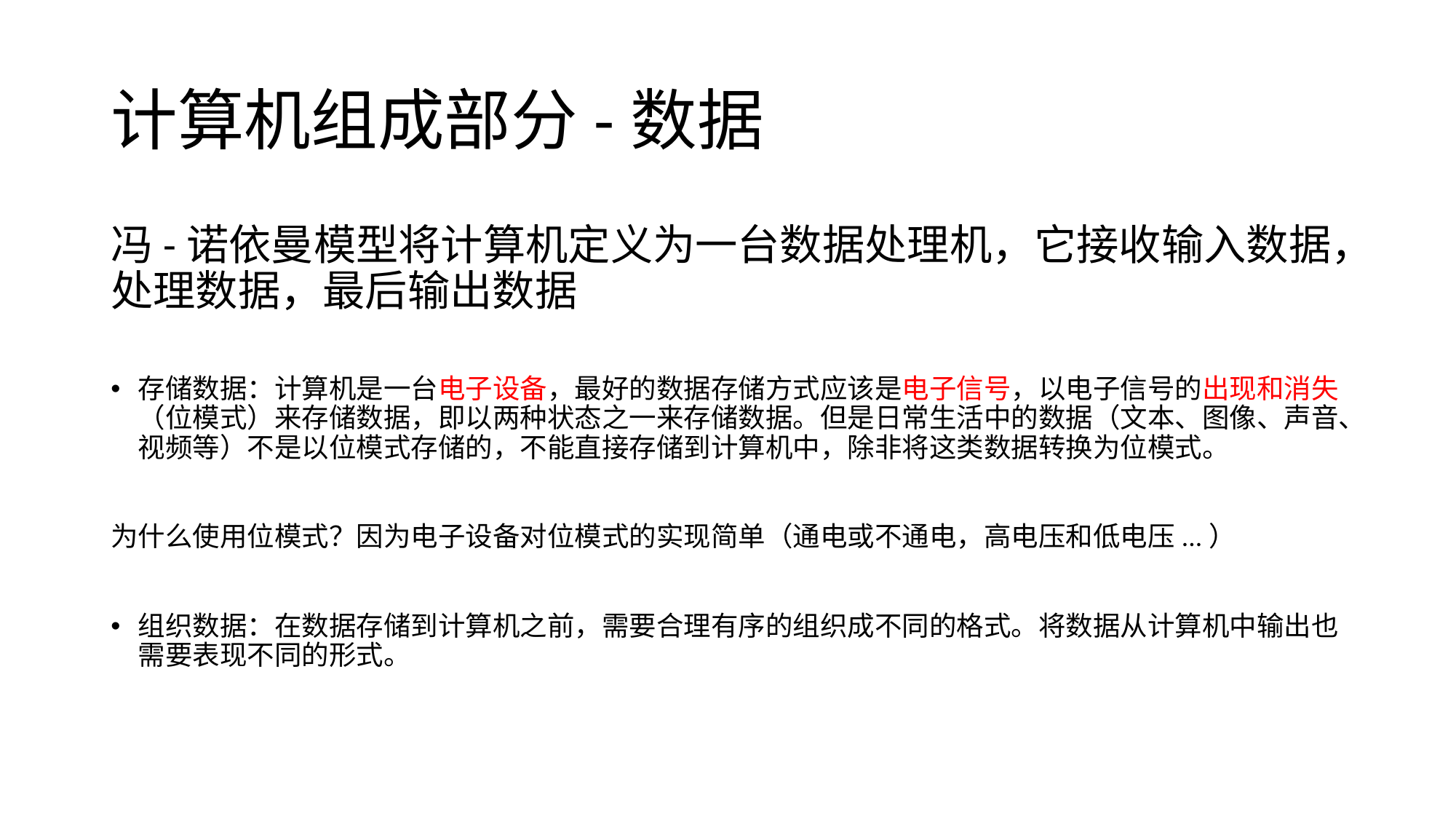

# 计算机组成部分-数据
冯-诺依曼模型将计算机定义为一台数据处理机，它接收输入数据，处理数据，最后输出数据

存储数据：计算机是一台电子设备，最好的数据存储方式应该是电子信号，以电子信号的出现和消失（位模式）来存储数据，即以两种状态之一来存储数据。但是日常生活中的数据（文本、图像、声音、视频等）不是以位模式存储的，不能直接存储到计算机中，除非将这类数据转换为位模式。

为什么使用位模式？因为电子设备对位模式的实现简单（通电或不通电，高电压和低电压...）

组织数据：在数据存储到计算机之前，需要合理有序的组织成不同的格式。将数据从计算机中输出也需要表现不同的形式。